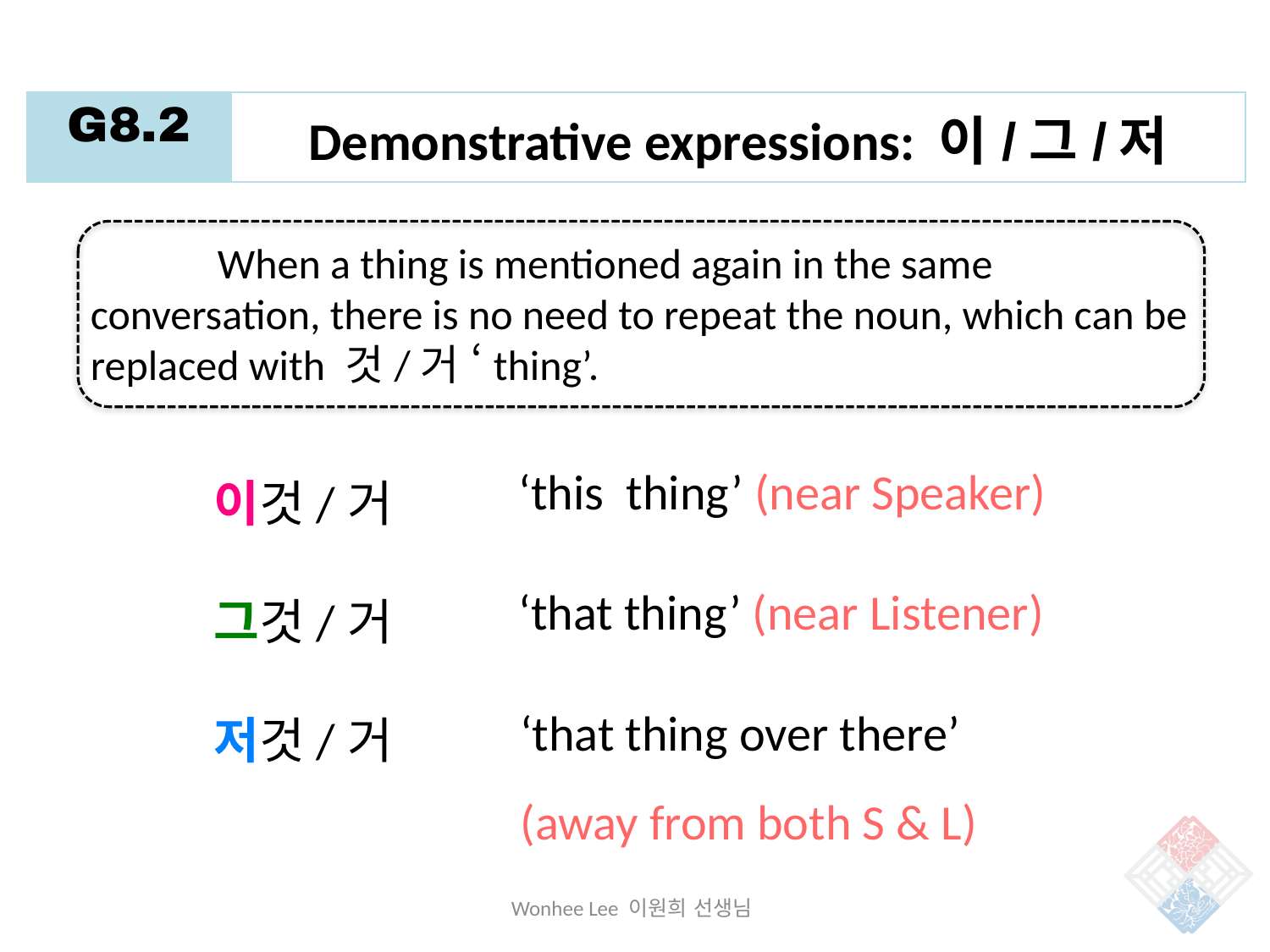

| G8.2 | Demonstrative expressions: 이/그/저 |
| --- | --- |

	When a thing is mentioned again in the same conversation, there is no need to repeat the noun, which can be replaced with 것/거 ‘thing’.
이것/거
그것/거
저것/거
‘this  thing’ (near Speaker)
‘that thing’ (near Listener)
‘that thing over there’
(away from both S & L)
Wonhee Lee 이원희 선생님